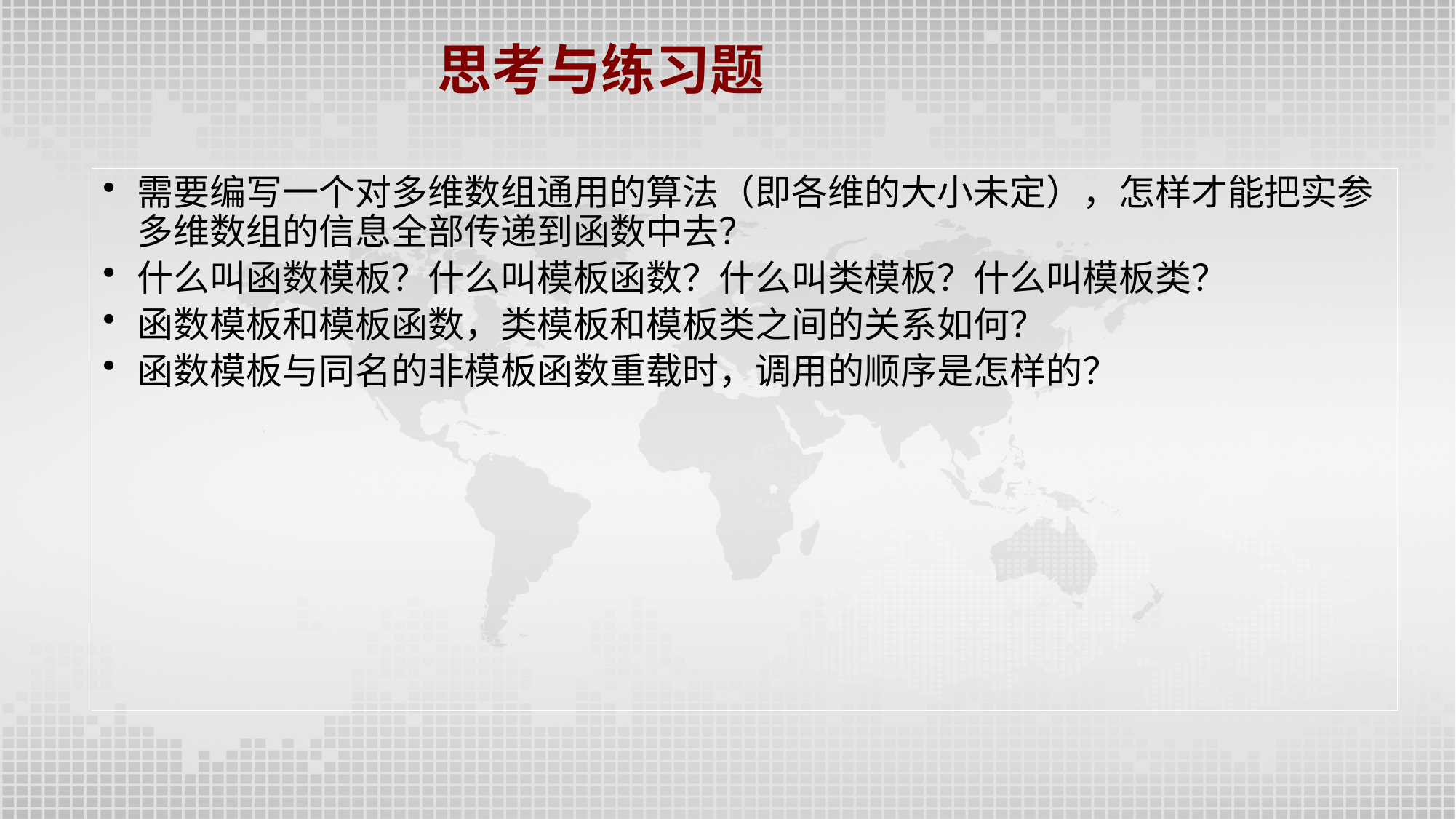

思考与练习题
需要编写一个对多维数组通用的算法（即各维的大小未定），怎样才能把实参多维数组的信息全部传递到函数中去？
什么叫函数模板？什么叫模板函数？什么叫类模板？什么叫模板类？
函数模板和模板函数，类模板和模板类之间的关系如何？
函数模板与同名的非模板函数重载时，调用的顺序是怎样的？